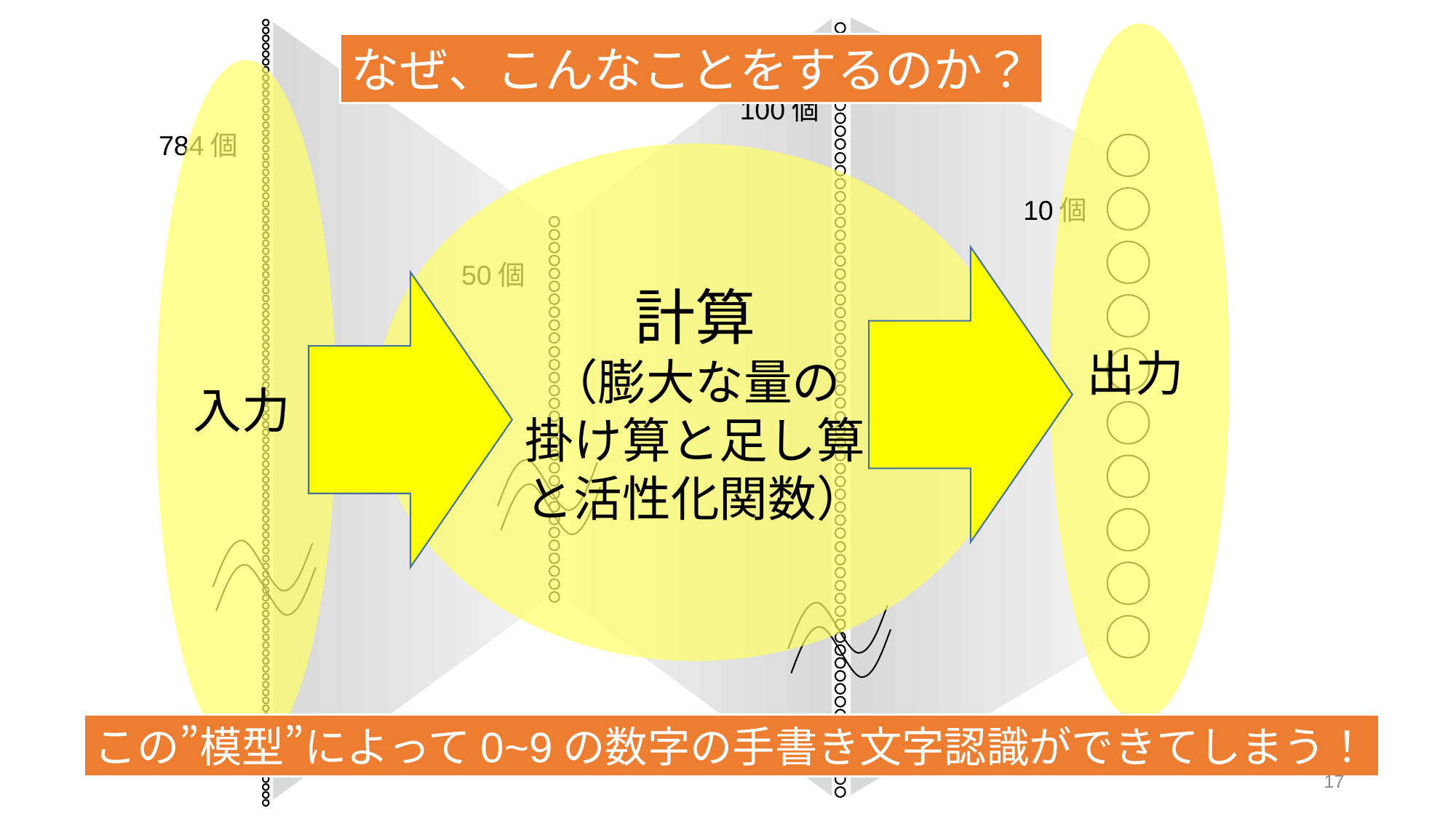

出力

なぜ、こんなことをするのか？

入力

100個

784個

計算
（膨大な量の
掛け算と足し算
と活性化関数）

10個

50個

この”模型”によって0~9の数字の手書き文字認識ができてしまう！

17